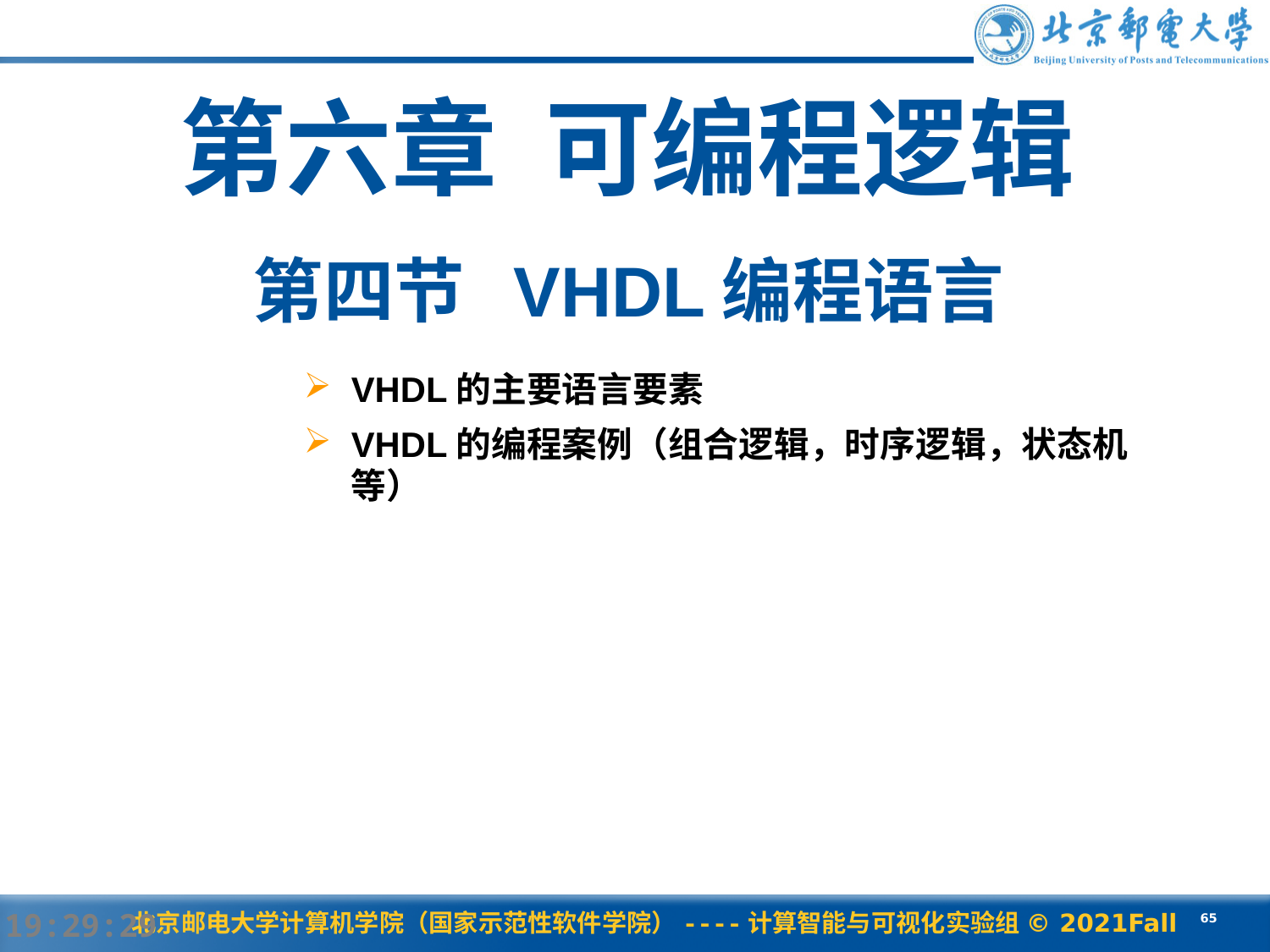

第六章  可编程逻辑
# 第四节  VHDL编程语言
VHDL的主要语言要素
VHDL的编程案例（组合逻辑，时序逻辑，状态机等）